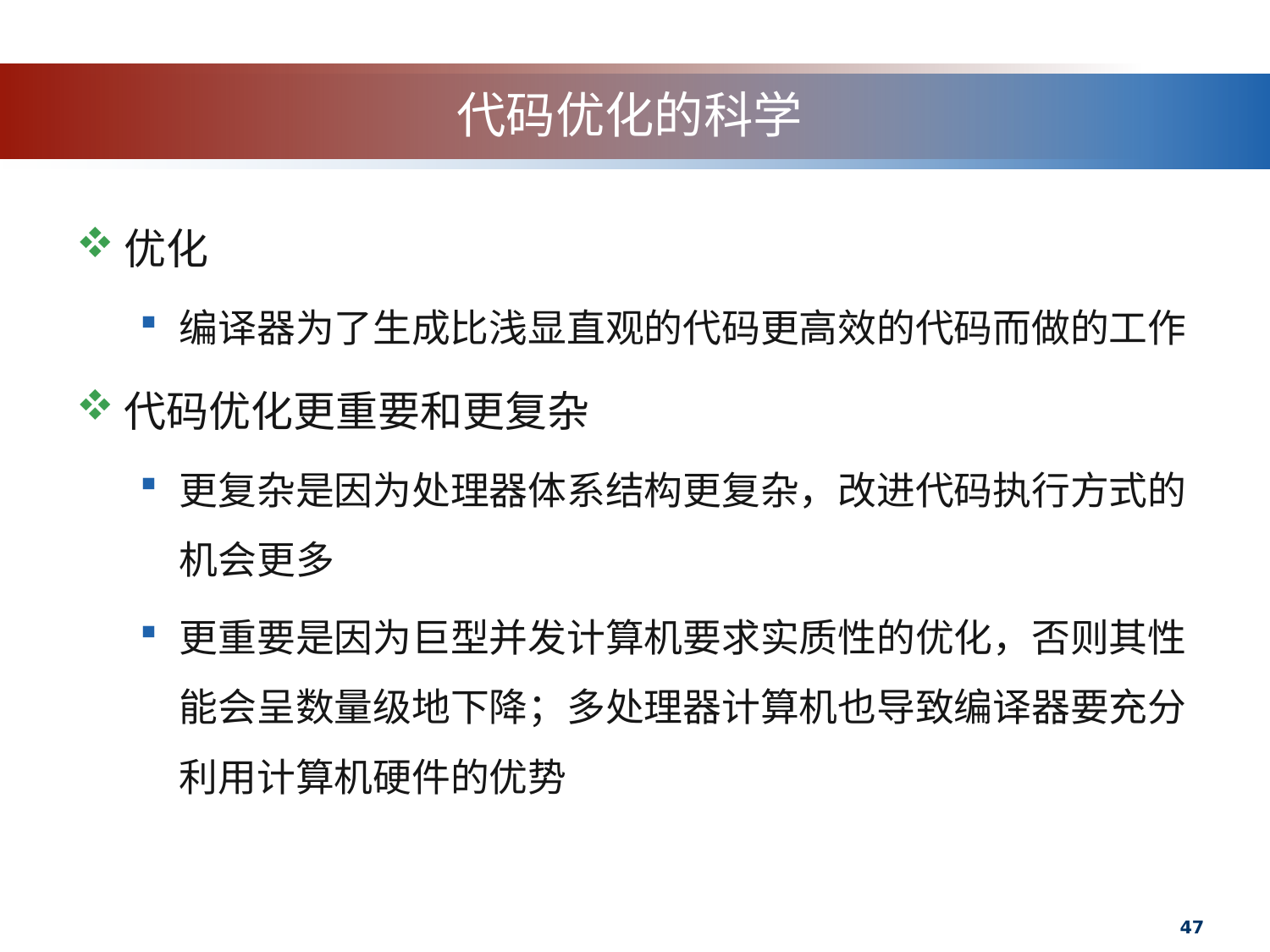

# 代码优化的科学
优化
编译器为了生成比浅显直观的代码更高效的代码而做的工作
代码优化更重要和更复杂
更复杂是因为处理器体系结构更复杂，改进代码执行方式的机会更多
更重要是因为巨型并发计算机要求实质性的优化，否则其性能会呈数量级地下降；多处理器计算机也导致编译器要充分利用计算机硬件的优势
47